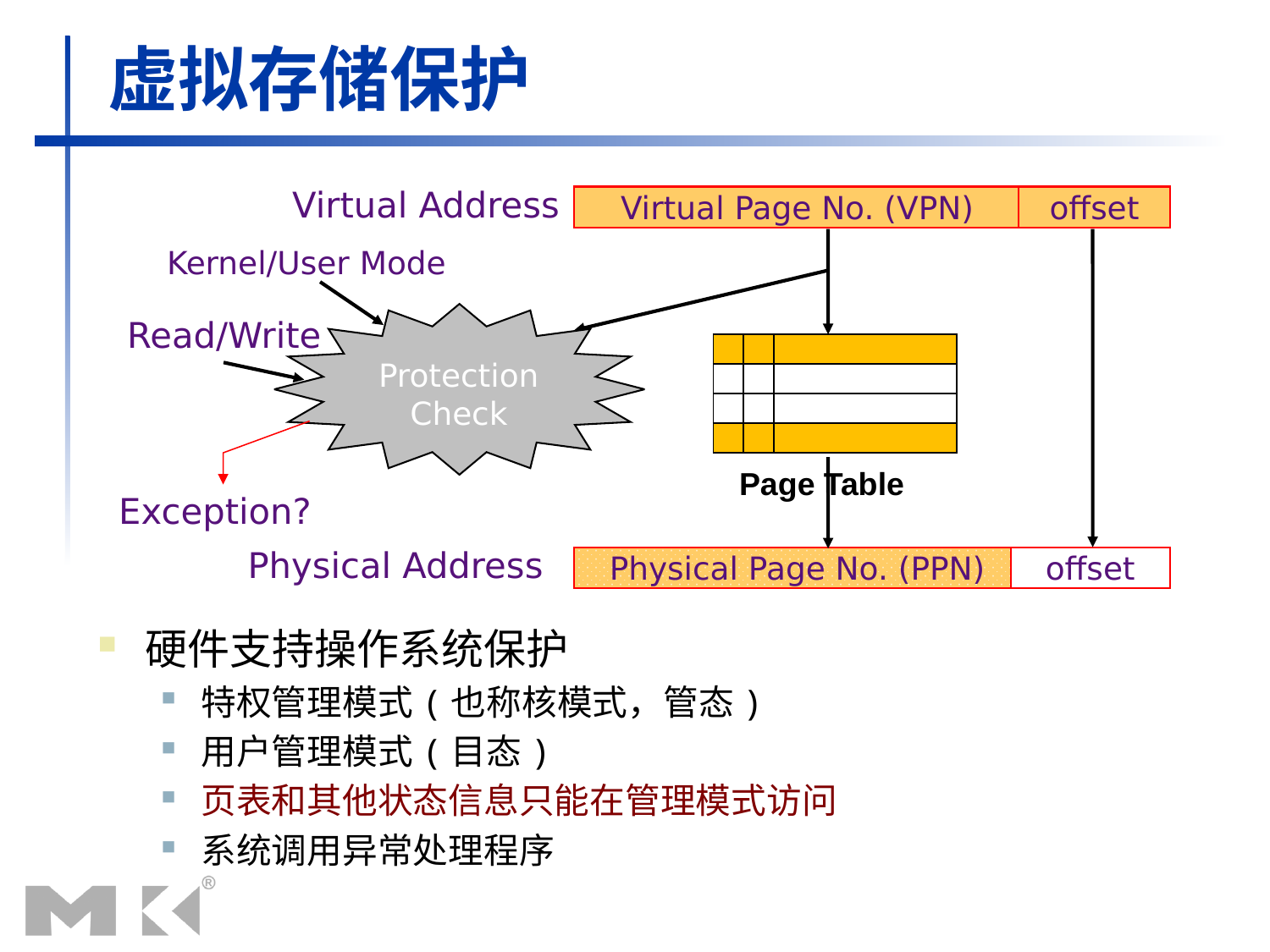

# 虚拟存储保护
Virtual Address
Virtual Page No. (VPN)
offset

Kernel/User Mode

Protection
Check
Read/Write
|  |  |  |
| --- | --- | --- |
|  |  |  |
|  |  |  |
|  |  |  |
Address
Translation

Page Table

Exception?
Physical Address
Physical Page No. (PPN)
offset
硬件支持操作系统保护
特权管理模式(也称核模式，管态)
用户管理模式(目态)
页表和其他状态信息只能在管理模式访问
系统调用异常处理程序